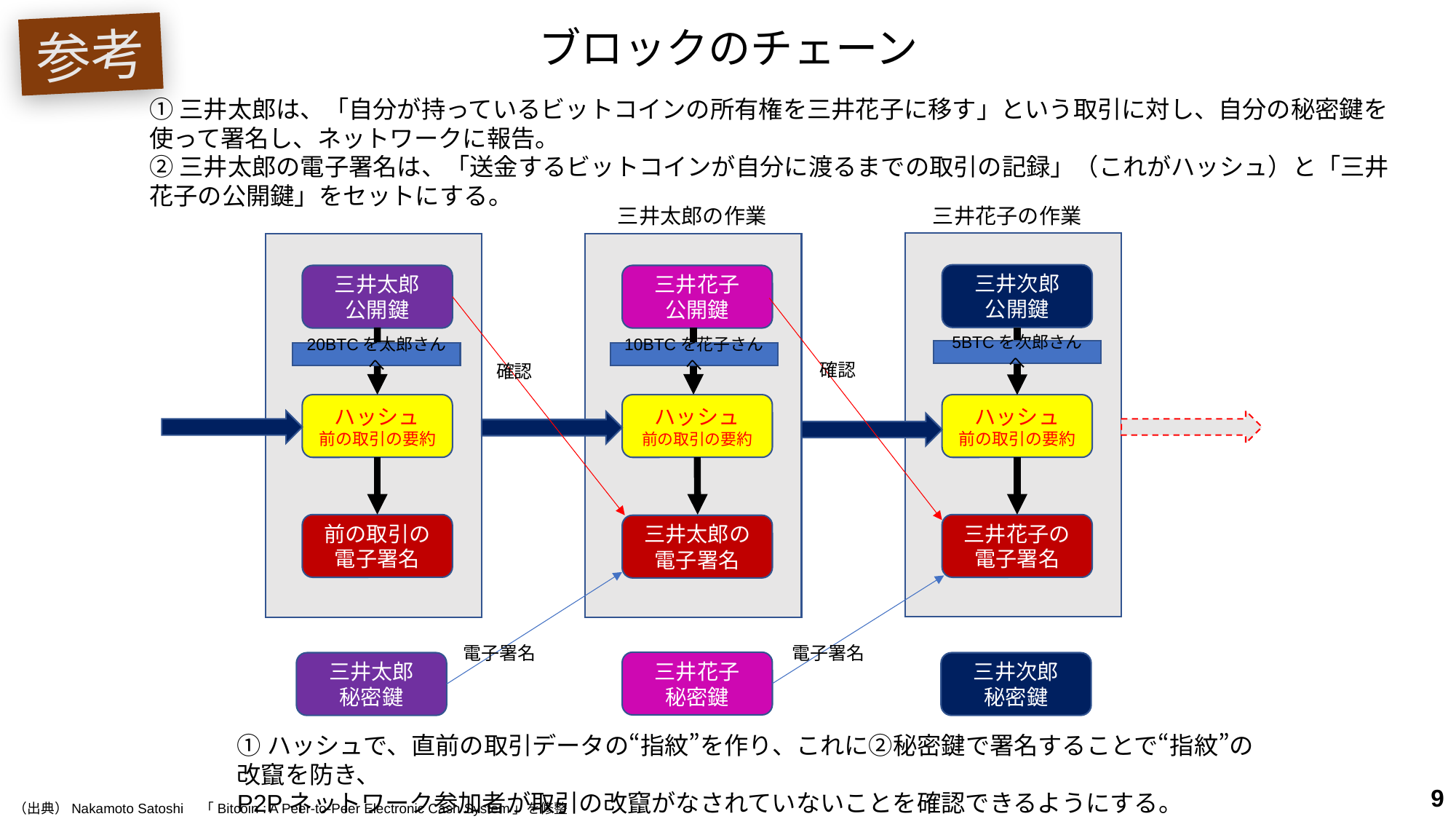

ブロックのチェーン
参考
①三井太郎は、「自分が持っているビットコインの所有権を三井花子に移す」という取引に対し、自分の秘密鍵を使って署名し、ネットワークに報告。
②三井太郎の電子署名は、「送金するビットコインが自分に渡るまでの取引の記録」（これがハッシュ）と「三井花子の公開鍵」をセットにする。
三井花子の作業
三井太郎の作業

三井次郎
公開鍵
三井太郎
公開鍵
三井花子
公開鍵
5BTCを次郎さんへ
20BTCを太郎さんへ
10BTCを花子さんへ
確認
確認
ハッシュ
前の取引の要約
ハッシュ
前の取引の要約
ハッシュ
前の取引の要約

前の取引の
電子署名
三井花子の
電子署名
三井太郎の
電子署名
電子署名
電子署名
三井花子
秘密鍵
三井太郎
秘密鍵
三井次郎
秘密鍵
①ハッシュで、直前の取引データの“指紋”を作り、これに②秘密鍵で署名することで“指紋”の改竄を防き、
P2Pネットワーク参加者が取引の改竄がなされていないことを確認できるようにする。
9
（出典）Nakamoto Satoshi　「Bitcoin : A Peer-to-Peer Electronic Cash System」を修整